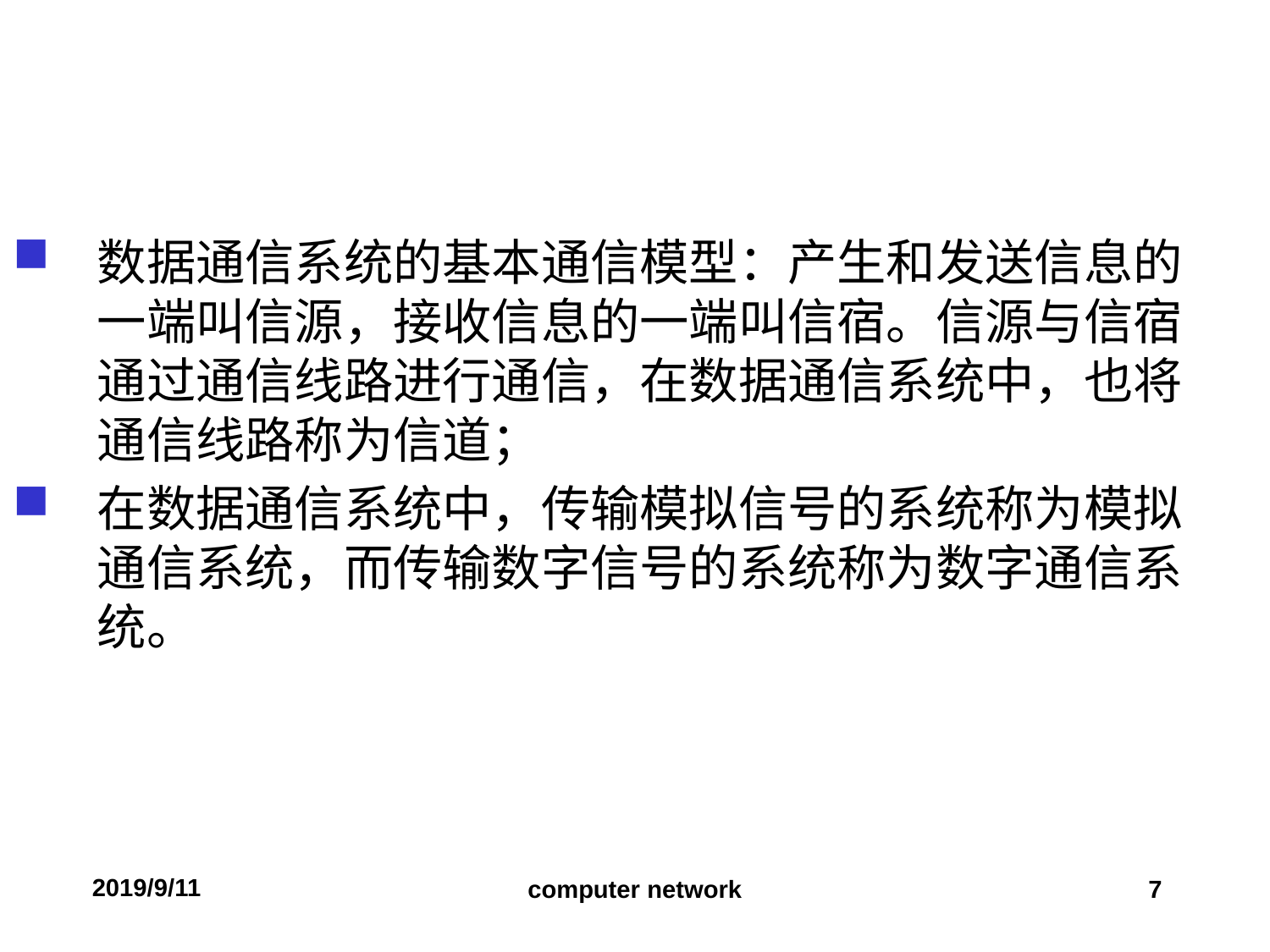

数据通信系统的基本通信模型：产生和发送信息的一端叫信源，接收信息的一端叫信宿。信源与信宿通过通信线路进行通信，在数据通信系统中，也将通信线路称为信道；
在数据通信系统中，传输模拟信号的系统称为模拟通信系统，而传输数字信号的系统称为数字通信系统。

2019/9/11
computer network
7